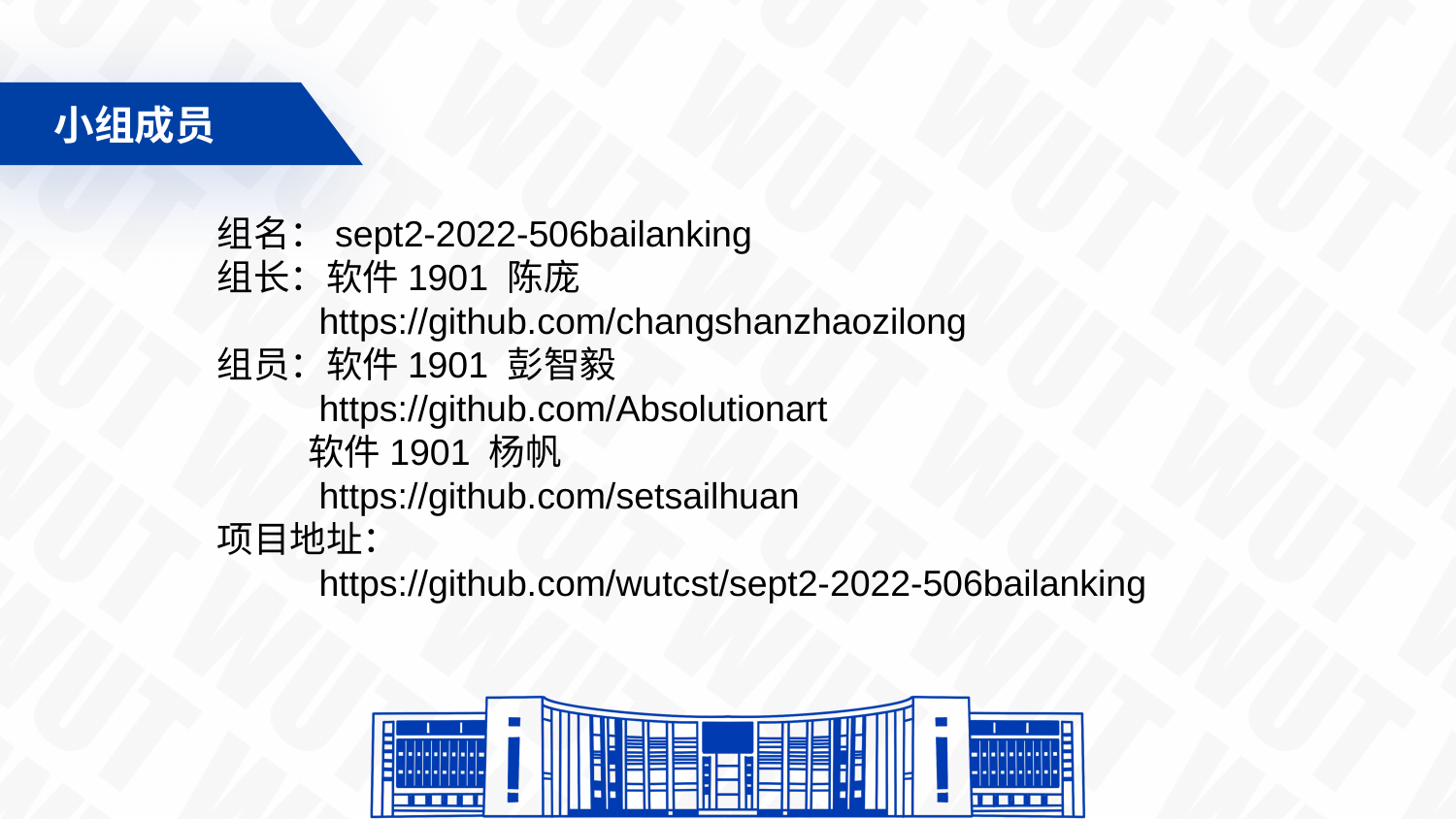

小组成员
组名：sept2-2022-506bailanking
组长：软件1901 陈庞
          https://github.com/changshanzhaozilong
组员：软件1901 彭智毅
          https://github.com/Absolutionart
          软件1901 杨帆
          https://github.com/setsailhuan
项目地址：
          https://github.com/wutcst/sept2-2022-506bailanking